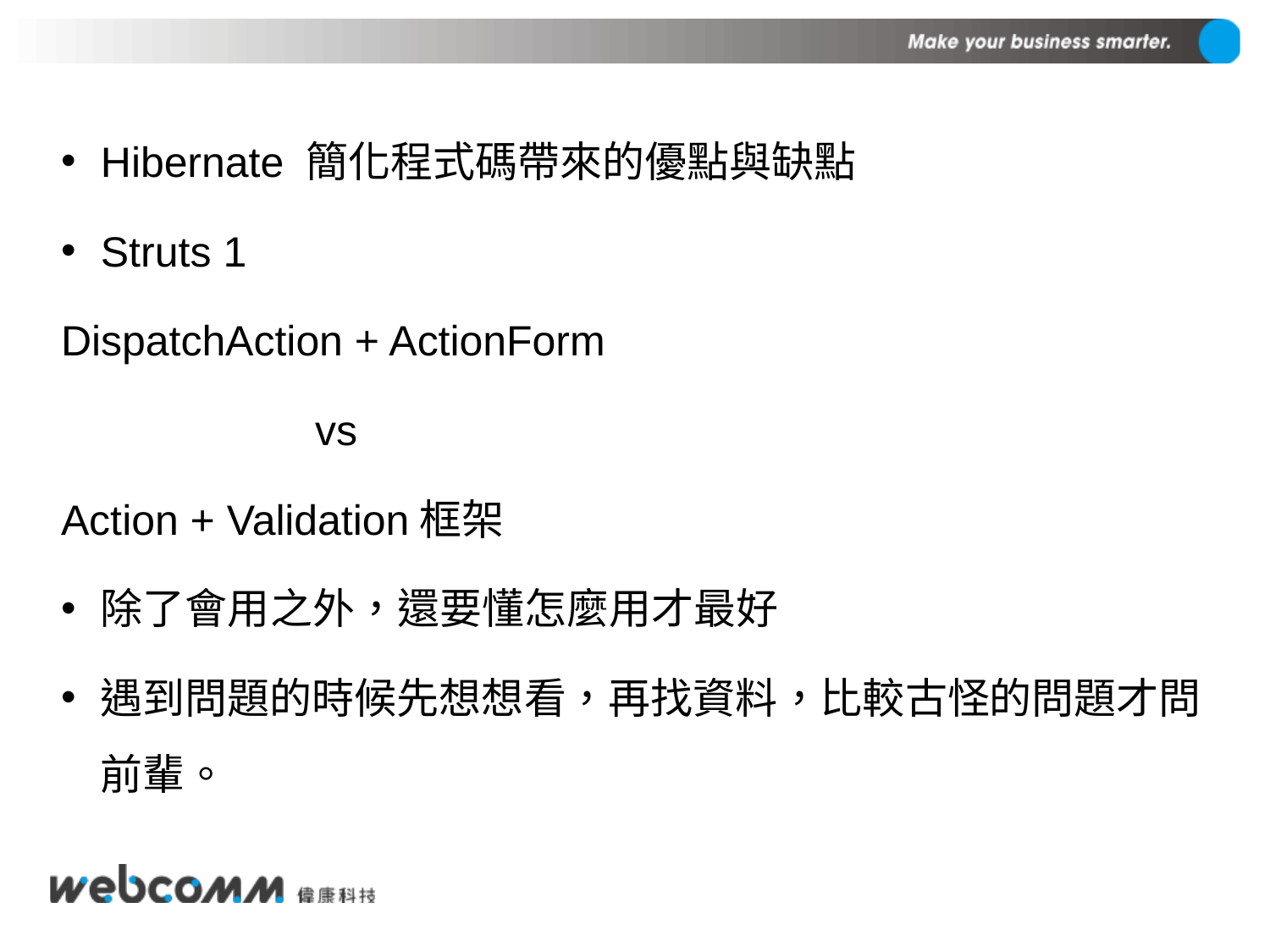

Hibernate 簡化程式碼帶來的優點與缺點
Struts 1
DispatchAction + ActionForm
		vs
Action + Validation框架
除了會用之外，還要懂怎麼用才最好
遇到問題的時候先想想看，再找資料，比較古怪的問題才問前輩。